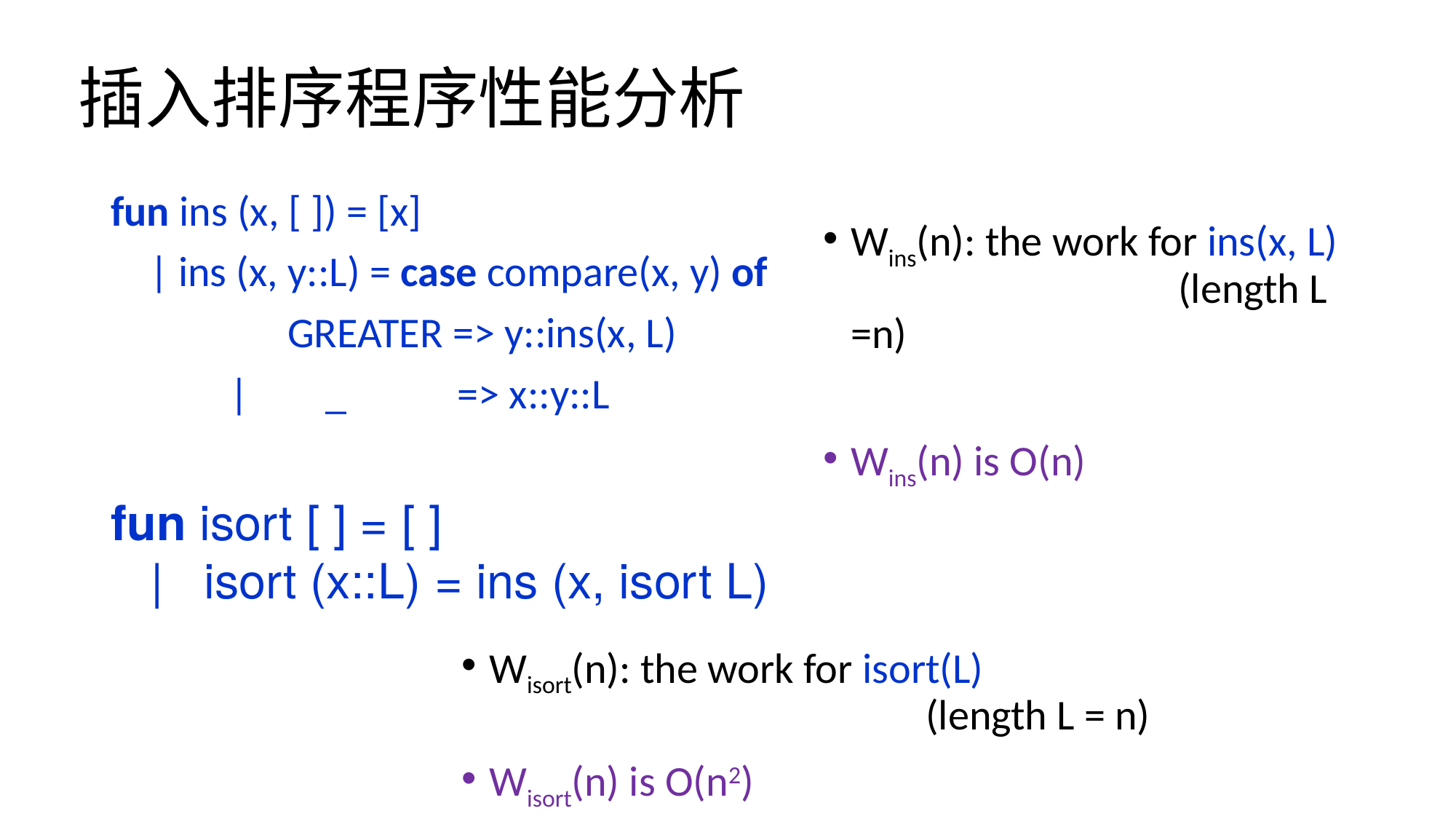

# 插入排序程序性能分析
fun ins (x, [ ]) = [x]
    | ins (x, y::L) = case compare(x, y) of
	       GREATER => y::ins(x, L)
	 |        _ 	  => x::y::L
Wins(n): the work for ins(x, L)
			(length L =n)

Wins(n) is O(n)

fun isort [ ] = [ ]
   |   isort (x::L) = ins (x, isort L)
Wisort(n): the work for isort(L)
				(length L = n)
Wisort(n) is O(n2)